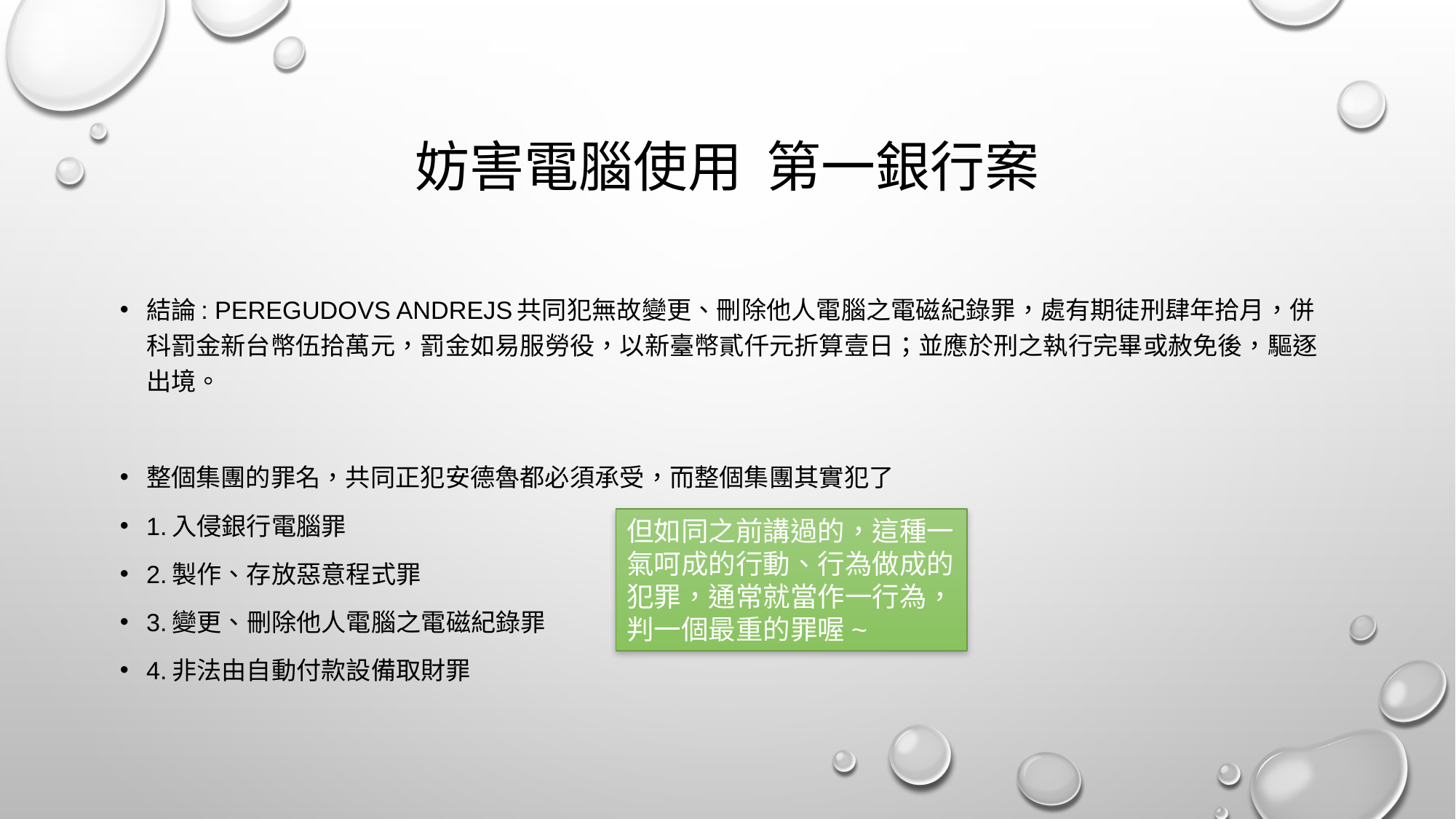

# 妨害電腦使用  第一銀行案
結論: PEREGUDOVS ANDREJS共同犯無故變更、刪除他人電腦之電磁紀錄罪，處有期徒刑肆年拾月，併科罰金新台幣伍拾萬元，罰金如易服勞役，以新臺幣貳仟元折算壹日；並應於刑之執行完畢或赦免後，驅逐出境。

整個集團的罪名，共同正犯安德魯都必須承受，而整個集團其實犯了
1.入侵銀行電腦罪
2.製作、存放惡意程式罪
3.變更、刪除他人電腦之電磁紀錄罪
4.非法由自動付款設備取財罪
但如同之前講過的，這種一氣呵成的行動、行為做成的犯罪，通常就當作一行為，判一個最重的罪喔~